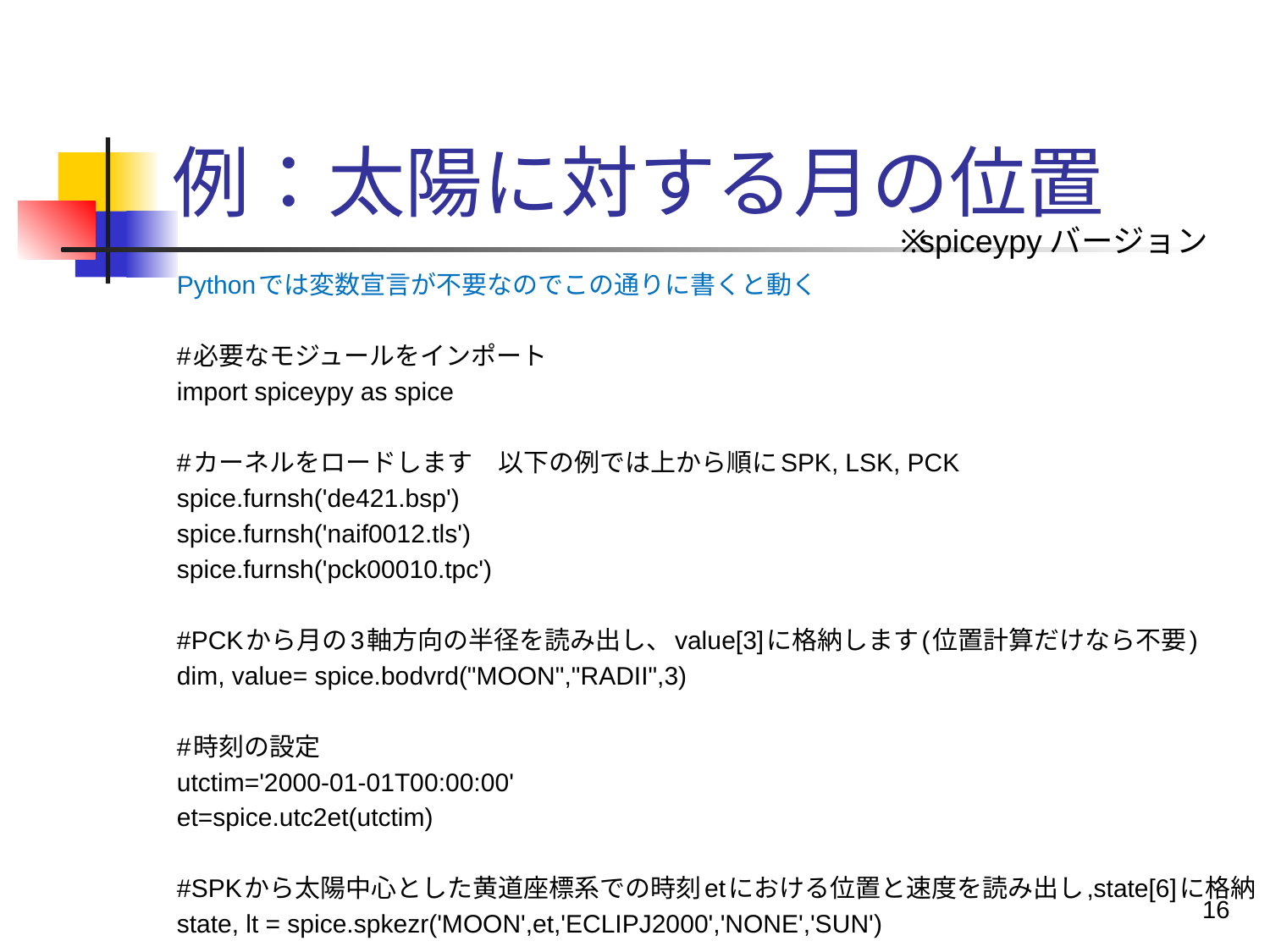

# 例：太陽に対する月の位置
※spiceypyバージョン
Pythonでは変数宣言が不要なのでこの通りに書くと動く

#必要なモジュールをインポート
import spiceypy as spice

#カーネルをロードします　以下の例では上から順にSPK, LSK, PCK
spice.furnsh('de421.bsp')
spice.furnsh('naif0012.tls')
spice.furnsh('pck00010.tpc')

#PCKから月の3軸方向の半径を読み出し、value[3]に格納します(位置計算だけなら不要)
dim, value= spice.bodvrd("MOON","RADII",3)

#時刻の設定
utctim='2000-01-01T00:00:00'
et=spice.utc2et(utctim)

#SPKから太陽中心とした黄道座標系での時刻etにおける位置と速度を読み出し,state[6]に格納
state, lt = spice.spkezr('MOON',et,'ECLIPJ2000','NONE','SUN')
16